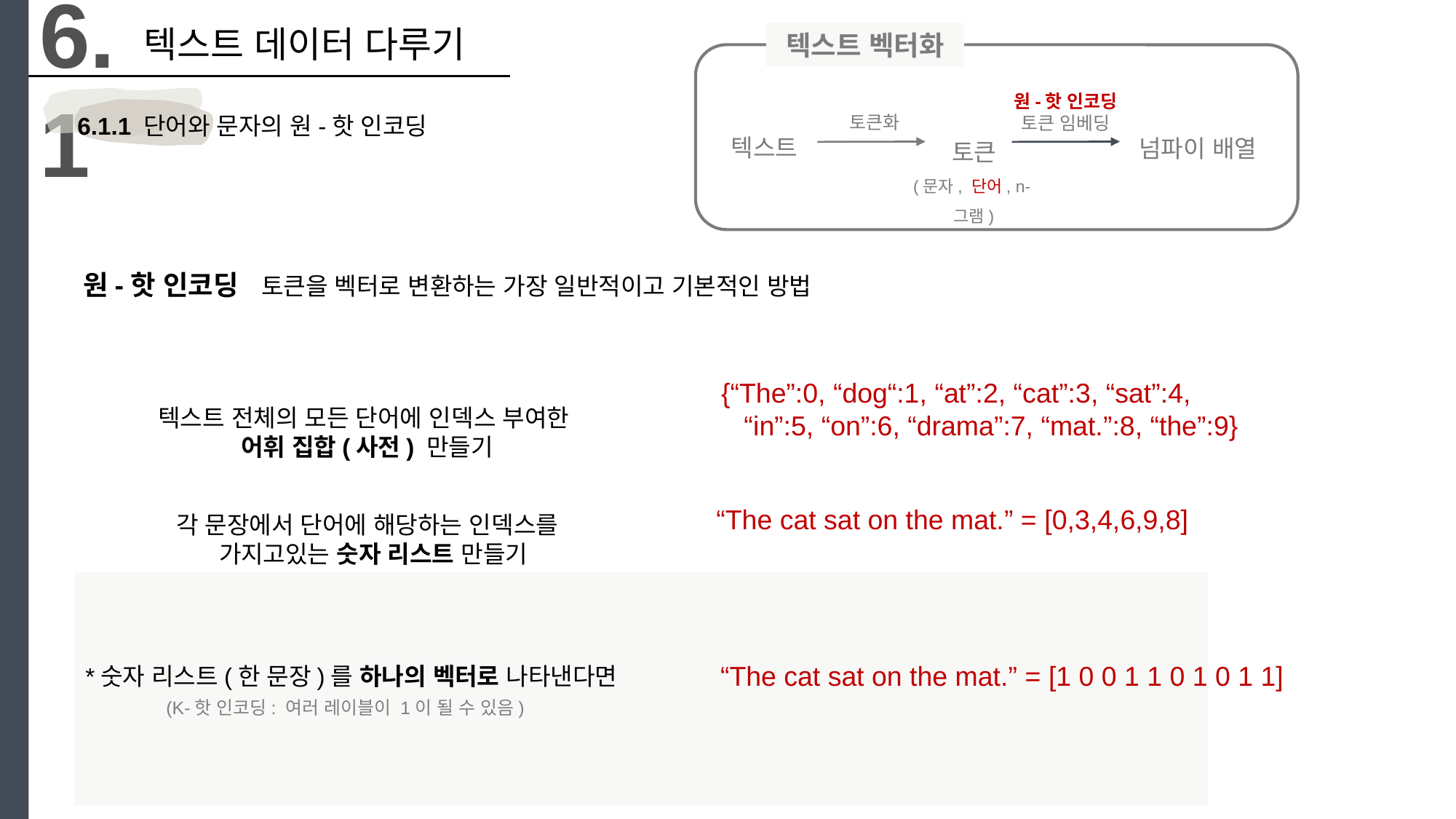

6.1
텍스트 데이터 다루기
텍스트 벡터화

원-핫 인코딩
토큰 임베딩
토큰화
넘파이 배열
토큰
(문자, 단어, n-그램)
텍스트

6.1.1 단어와 문자의 원-핫 인코딩

원-핫 인코딩   토큰을 벡터로 변환하는 가장 일반적이고 기본적인 방법
{“The”:0, “dog“:1, “at”:2, “cat”:3, “sat”:4,
   “in”:5, “on”:6, “drama”:7, “mat.”:8, “the”:9}
텍스트 전체의 모든 단어에 인덱스 부여한
어휘 집합(사전) 만들기
“The cat sat on the mat.” = [0,3,4,6,9,8]
각 문장에서 단어에 해당하는 인덱스를
 가지고있는 숫자 리스트 만들기

“The cat sat on the mat.” = [1 0 0 1 1 0 1 0 1 1]
*숫자 리스트(한 문장)를 하나의 벡터로 나타낸다면
            (K-핫 인코딩: 여러 레이블이 1이 될 수 있음)
“The”    = [1 0 0 0 0 0 0 0 0 0 ]
“cat”     = [0 0 0 1 0 0 0 0 0 0 ]
“sat”     = [0 0 0 0 1 0 0 0 0 0 ]
“on”     = [0 0 0 0 0 0 1 0 0 0 ]
“the”    = [0 0 0 0 0 0 0 0 0 1 ]
“mat.”   = [0 0 0 0 0 0 0 0 1 0 ]

각 원소(단어)를 어휘 사전크기의 벡터로 변환